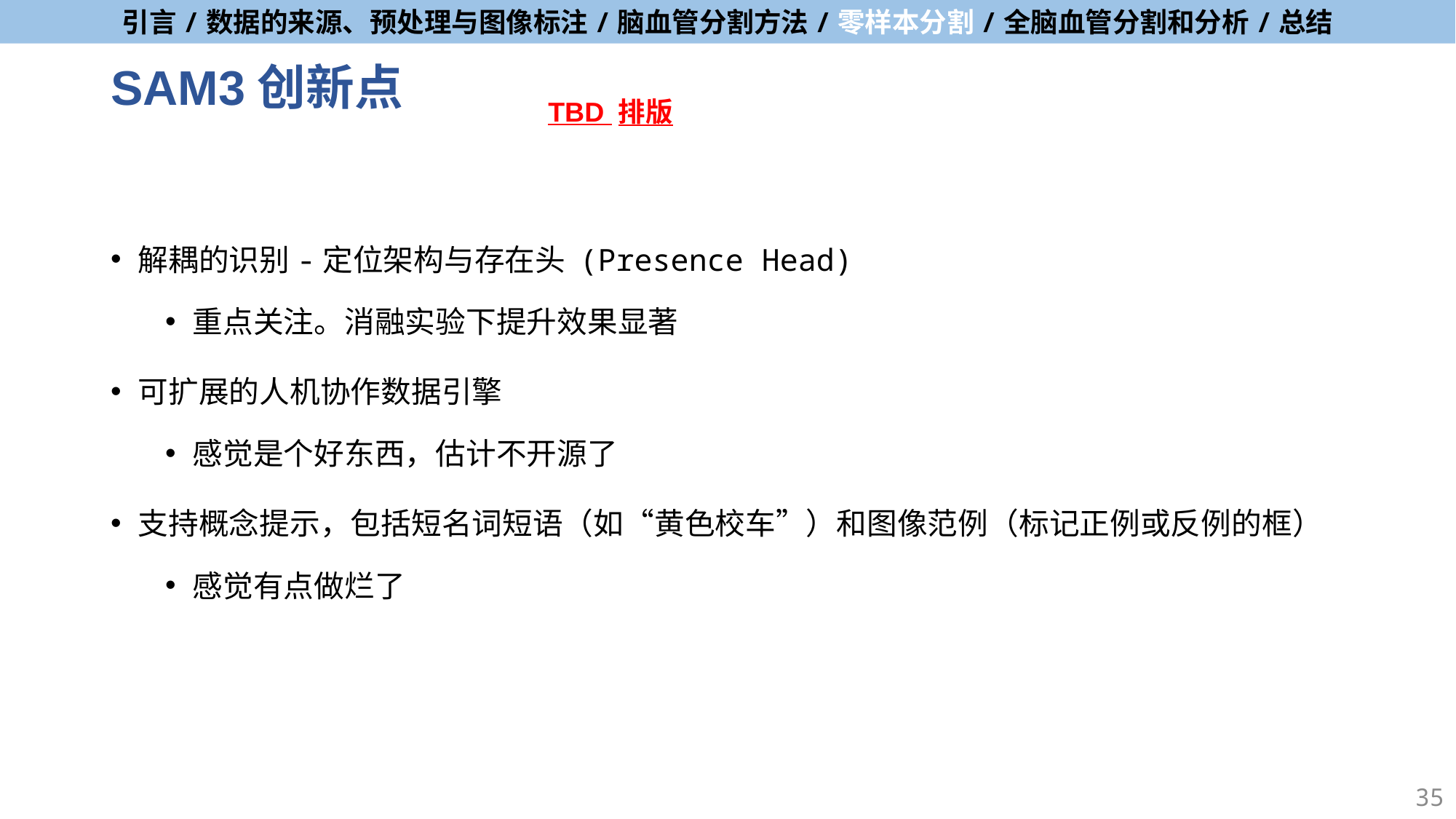

# SAM3创新点
TBD 排版
解耦的识别-定位架构与存在头 (Presence Head)
重点关注。消融实验下提升效果显著
可扩展的人机协作数据引擎
感觉是个好东西，估计不开源了
支持概念提示，包括短名词短语（如“黄色校车”）和图像范例（标记正例或反例的框）
感觉有点做烂了
35